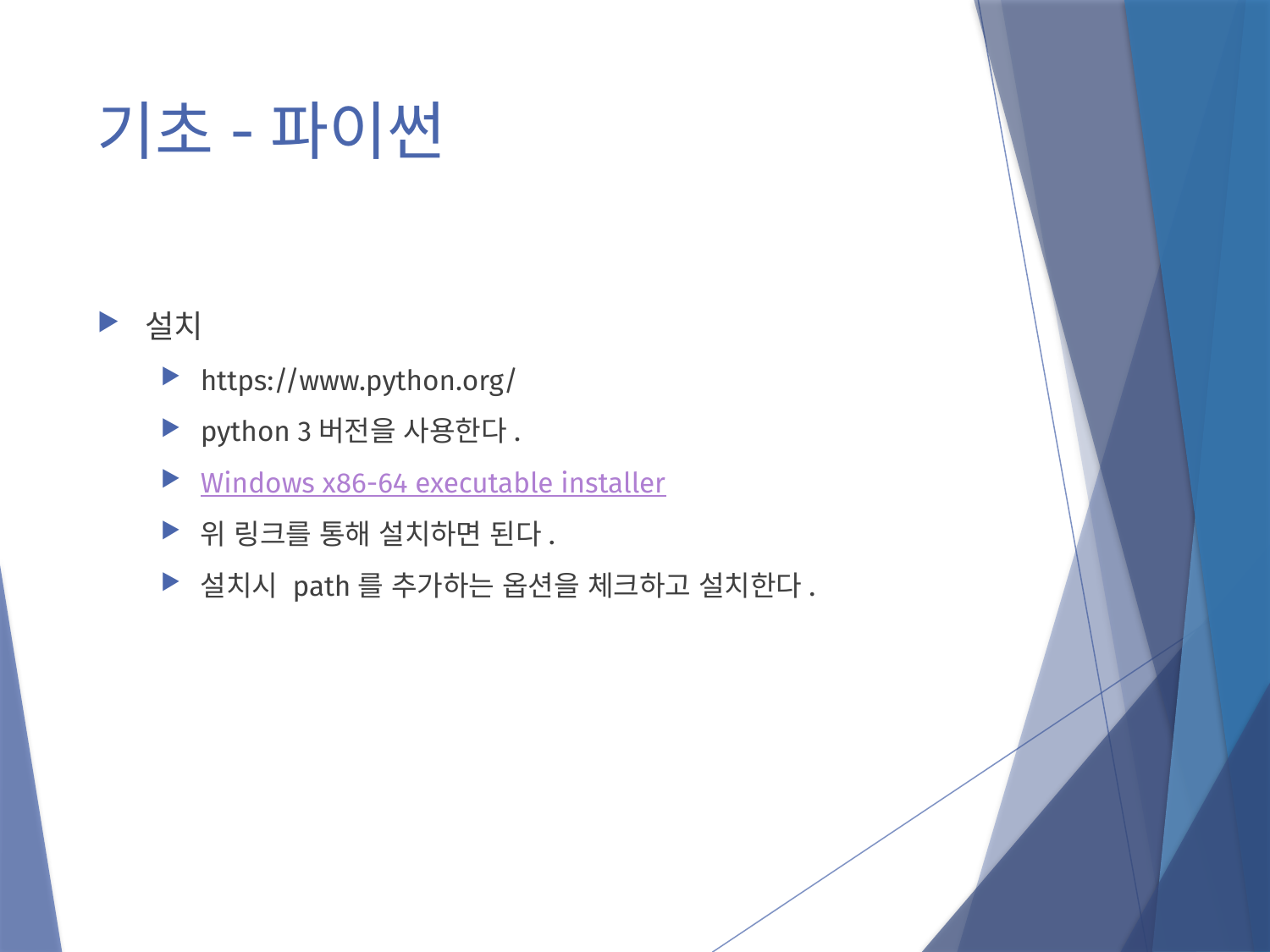

# 기초-파이썬
설치
https://www.python.org/
python 3버전을 사용한다.
Windows x86-64 executable installer
위 링크를 통해 설치하면 된다.
설치시 path를 추가하는 옵션을 체크하고 설치한다.